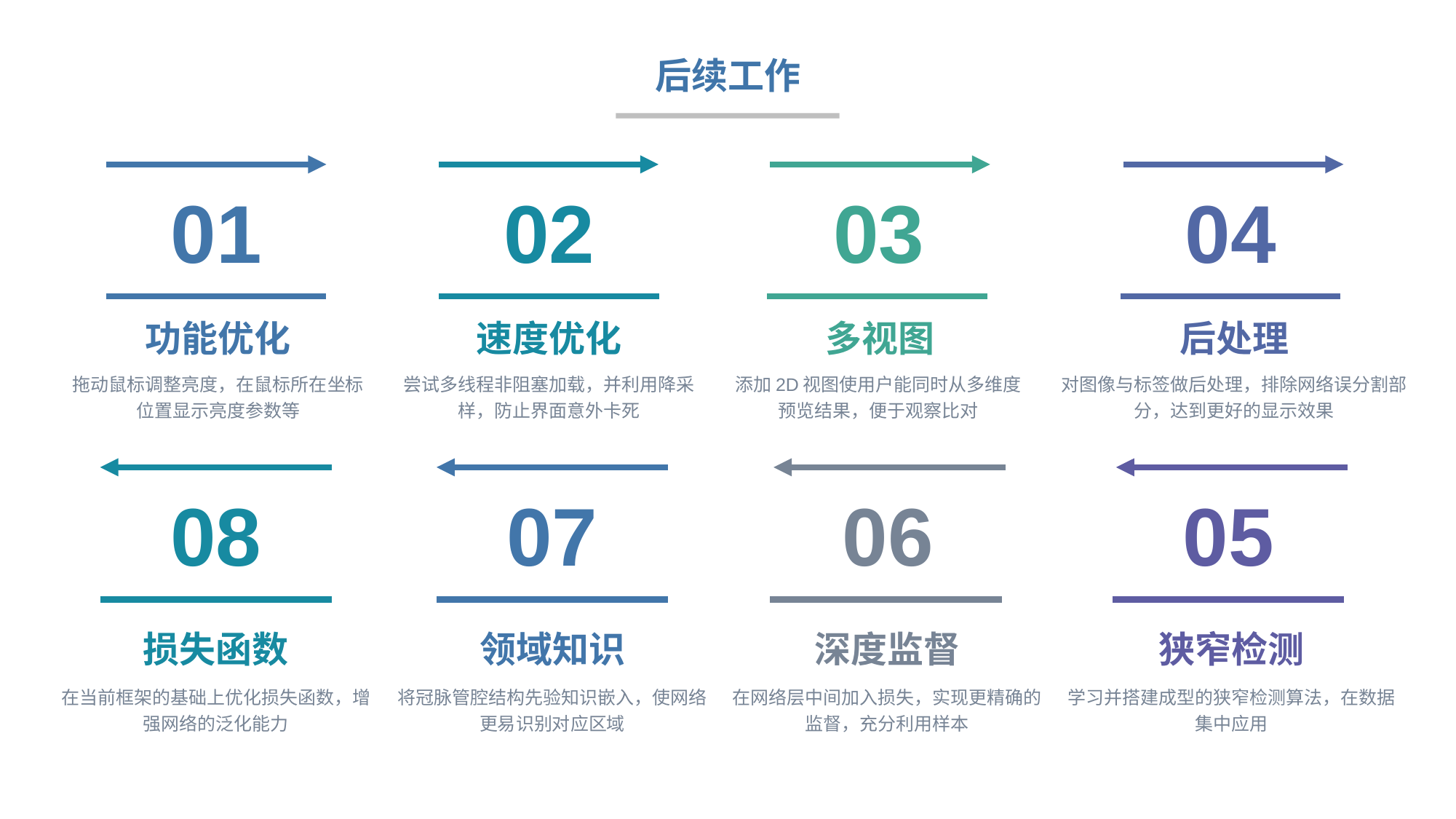

后续工作

01
功能优化
拖动鼠标调整亮度，在鼠标所在坐标位置显示亮度参数等
02
速度优化
尝试多线程非阻塞加载，并利用降采样，防止界面意外卡死
03
多视图
添加2D视图使用户能同时从多维度预览结果，便于观察比对
04
后处理
对图像与标签做后处理，排除网络误分割部分，达到更好的显示效果
08
损失函数
在当前框架的基础上优化损失函数，增强网络的泛化能力
07
领域知识
将冠脉管腔结构先验知识嵌入，使网络更易识别对应区域
06
深度监督
在网络层中间加入损失，实现更精确的监督，充分利用样本
05
狭窄检测
学习并搭建成型的狭窄检测算法，在数据集中应用